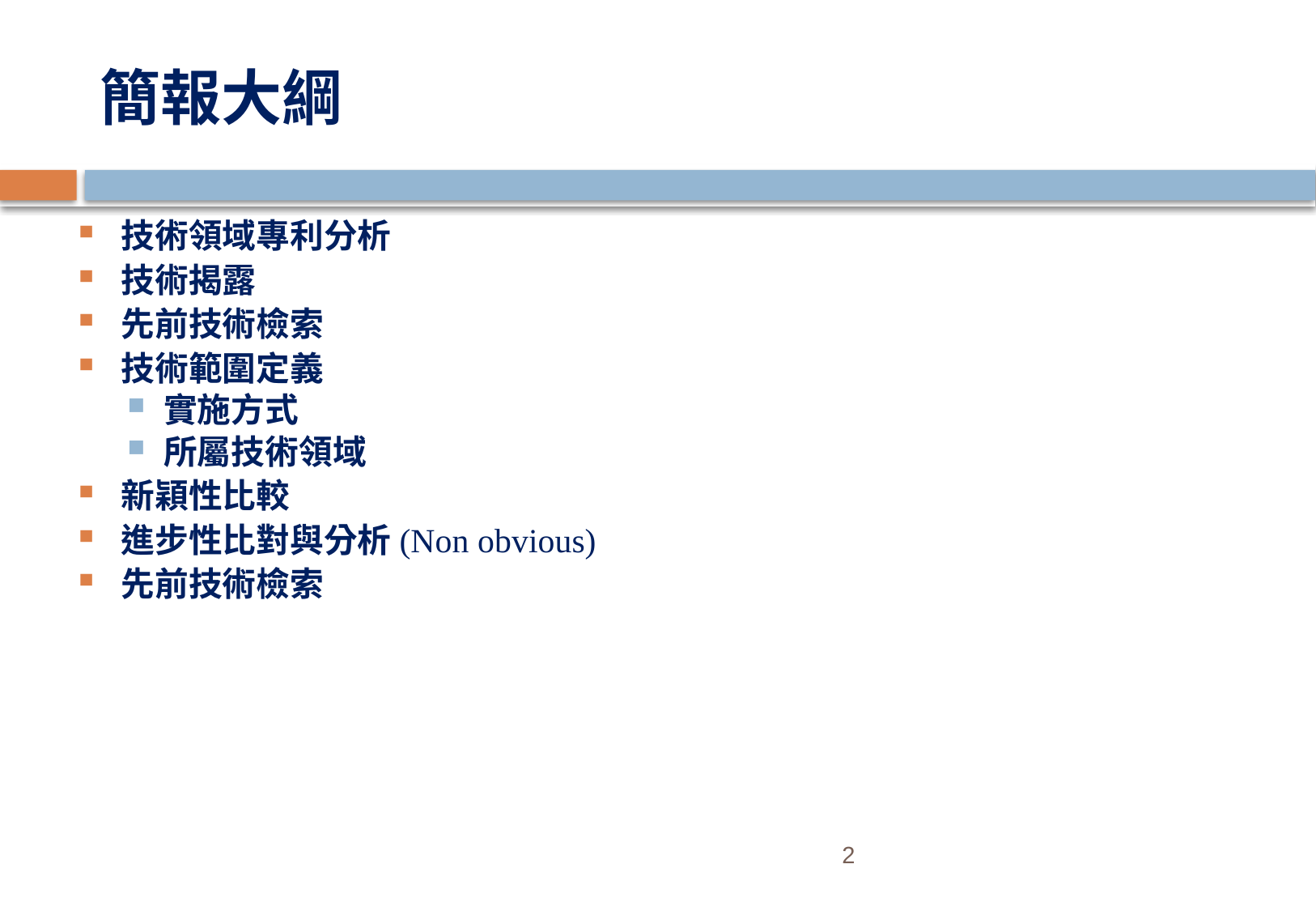

# 簡報大綱
技術領域專利分析
技術揭露
先前技術檢索
技術範圍定義
實施方式
所屬技術領域
新穎性比較
進步性比對與分析(Non obvious)
先前技術檢索

2